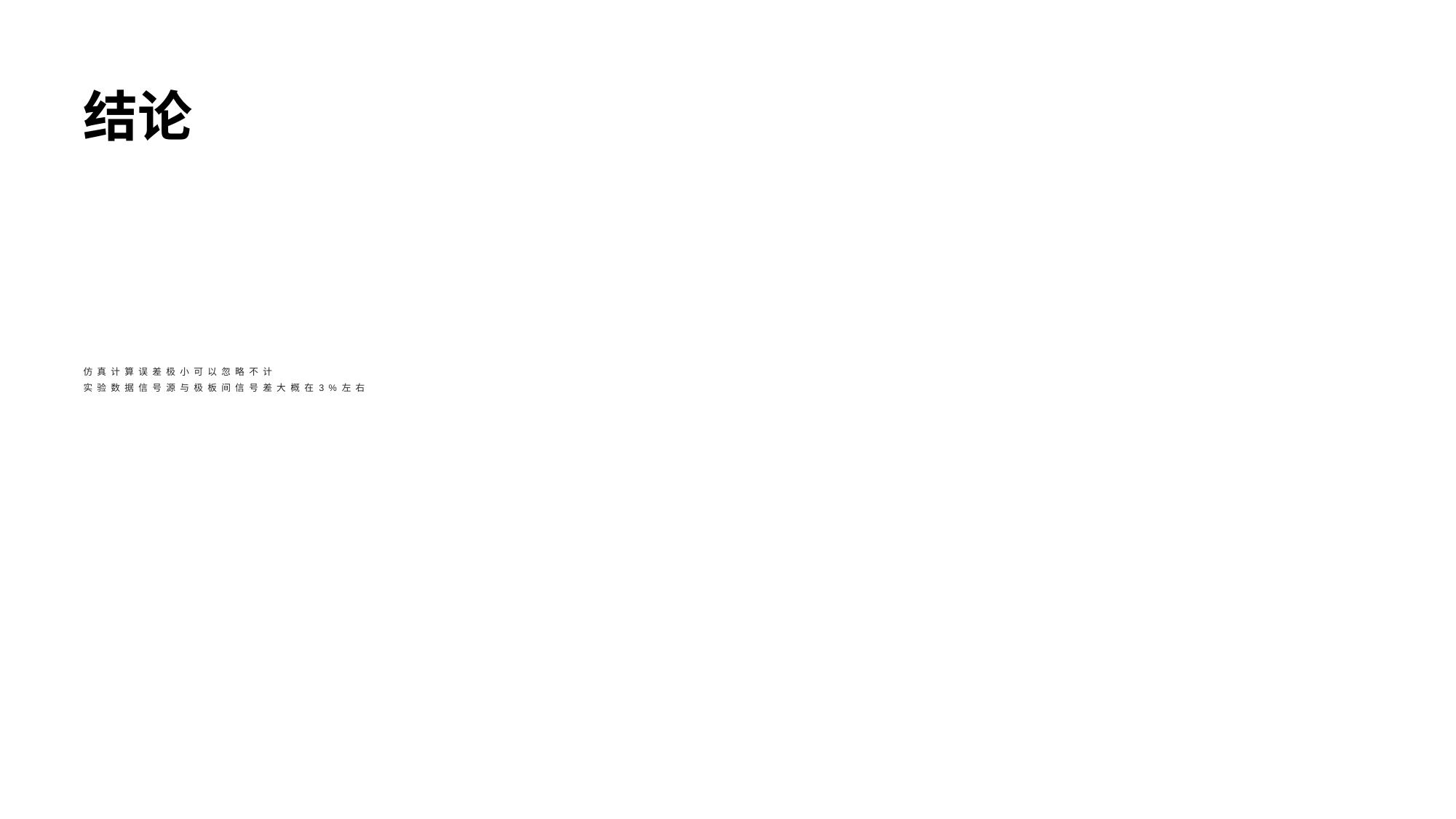

结论
# 仿真计算误差极小可以忽略不计 实验数据信号源与极板间信号差大概在3%左右